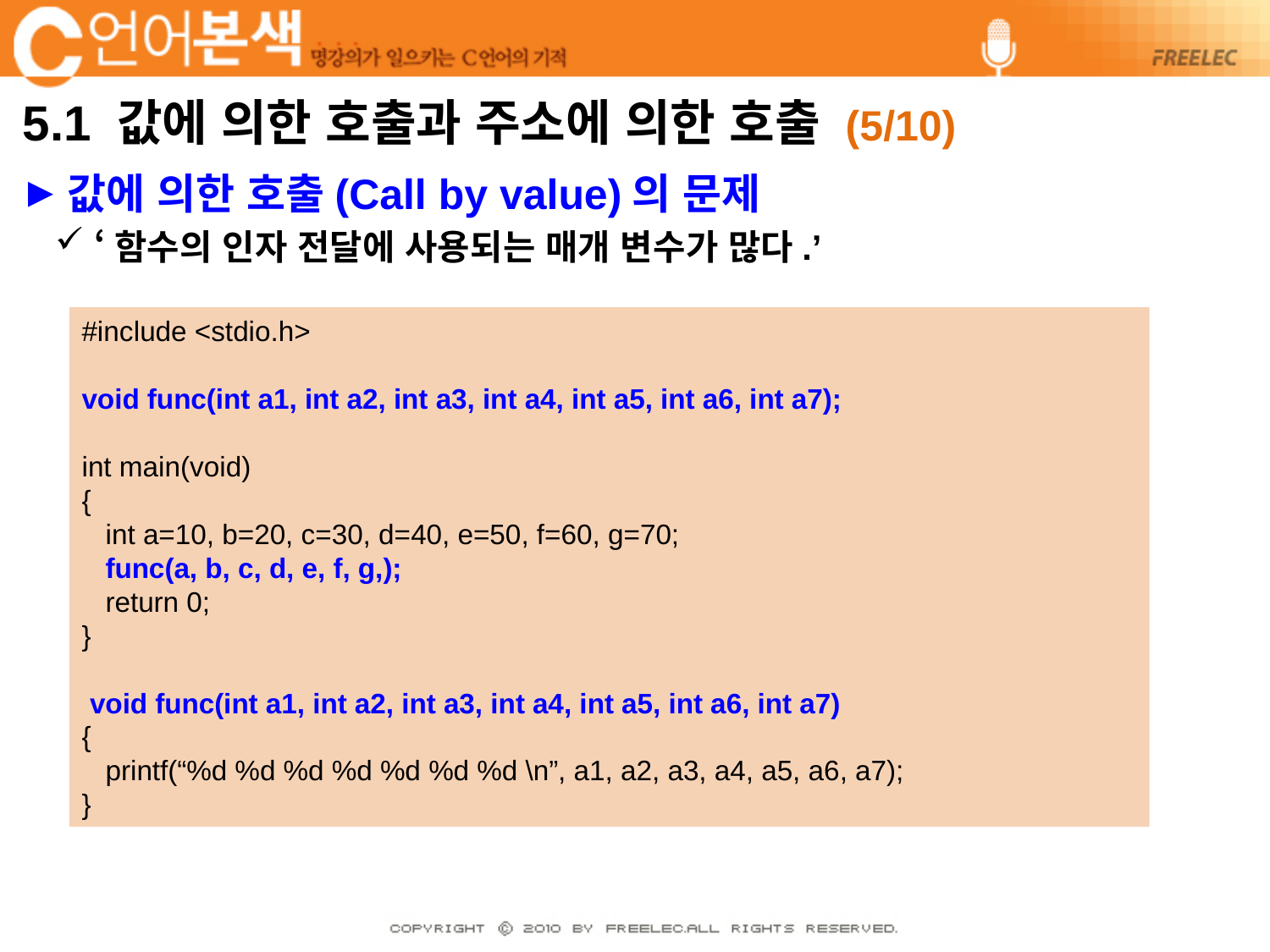

# 5.1 값에 의한 호출과 주소에 의한 호출 (5/10)
값에 의한 호출(Call by value)의 문제
‘함수의 인자 전달에 사용되는 매개 변수가 많다.’

#include <stdio.h>

void func(int a1, int a2, int a3, int a4, int a5, int a6, int a7);

int main(void)
{
   int a=10, b=20, c=30, d=40, e=50, f=60, g=70;
   func(a, b, c, d, e, f, g,);
   return 0;
}

 void func(int a1, int a2, int a3, int a4, int a5, int a6, int a7)
{
   printf(“%d %d %d %d %d %d %d \n”, a1, a2, a3, a4, a5, a6, a7);
}